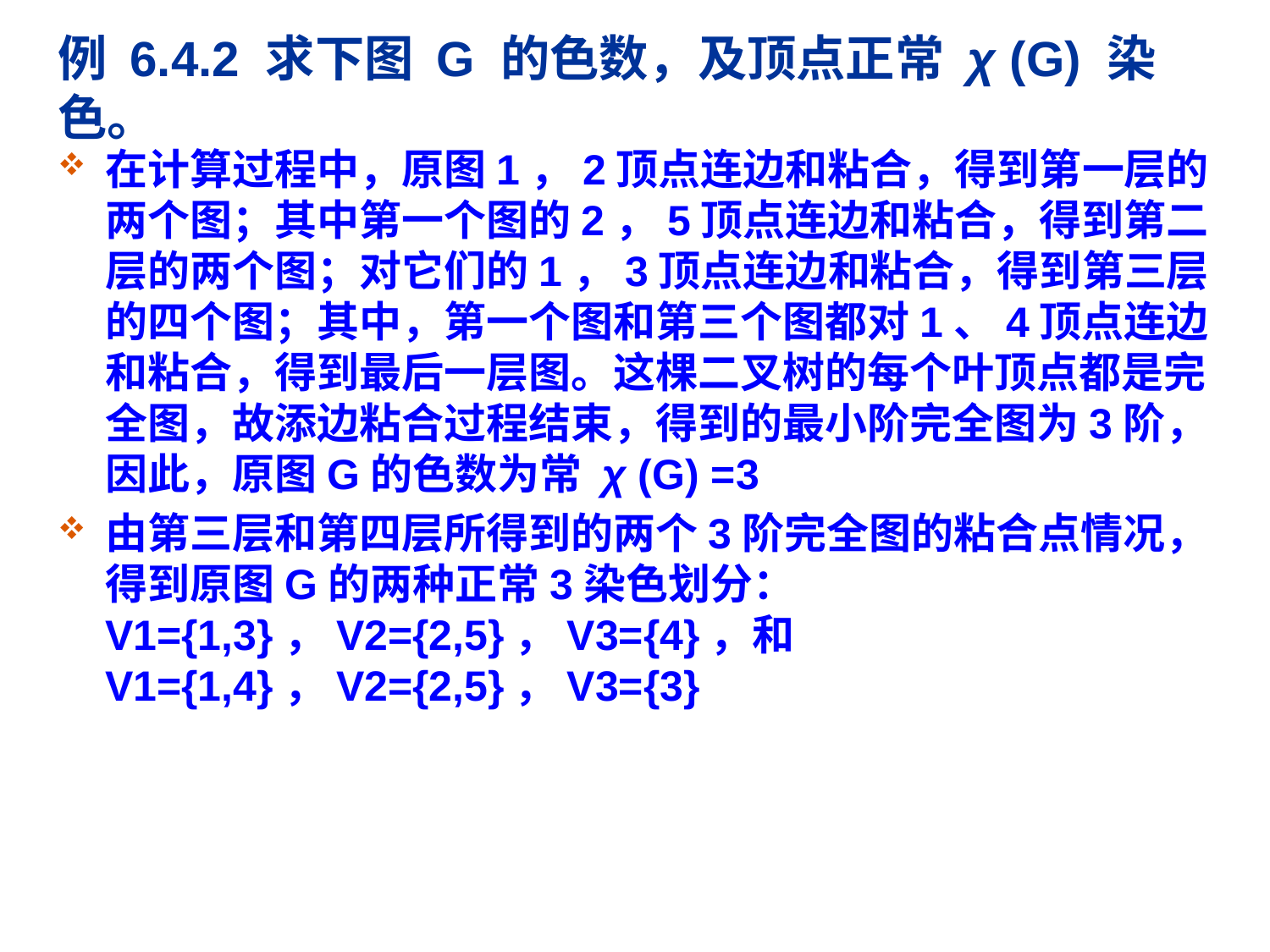

# 例 6.4.2 求下图 G 的色数，及顶点正常 χ (G) 染色。
在计算过程中，原图1，2顶点连边和粘合，得到第一层的两个图；其中第一个图的2，5顶点连边和粘合，得到第二层的两个图；对它们的1，3顶点连边和粘合，得到第三层的四个图；其中，第一个图和第三个图都对1、4顶点连边和粘合，得到最后一层图。这棵二叉树的每个叶顶点都是完全图，故添边粘合过程结束，得到的最小阶完全图为3阶，因此，原图G的色数为常 χ (G) =3
由第三层和第四层所得到的两个3阶完全图的粘合点情况，得到原图G的两种正常3染色划分：V1={1,3}，V2={2,5}，V3={4}，和V1={1,4}，V2={2,5}，V3={3}